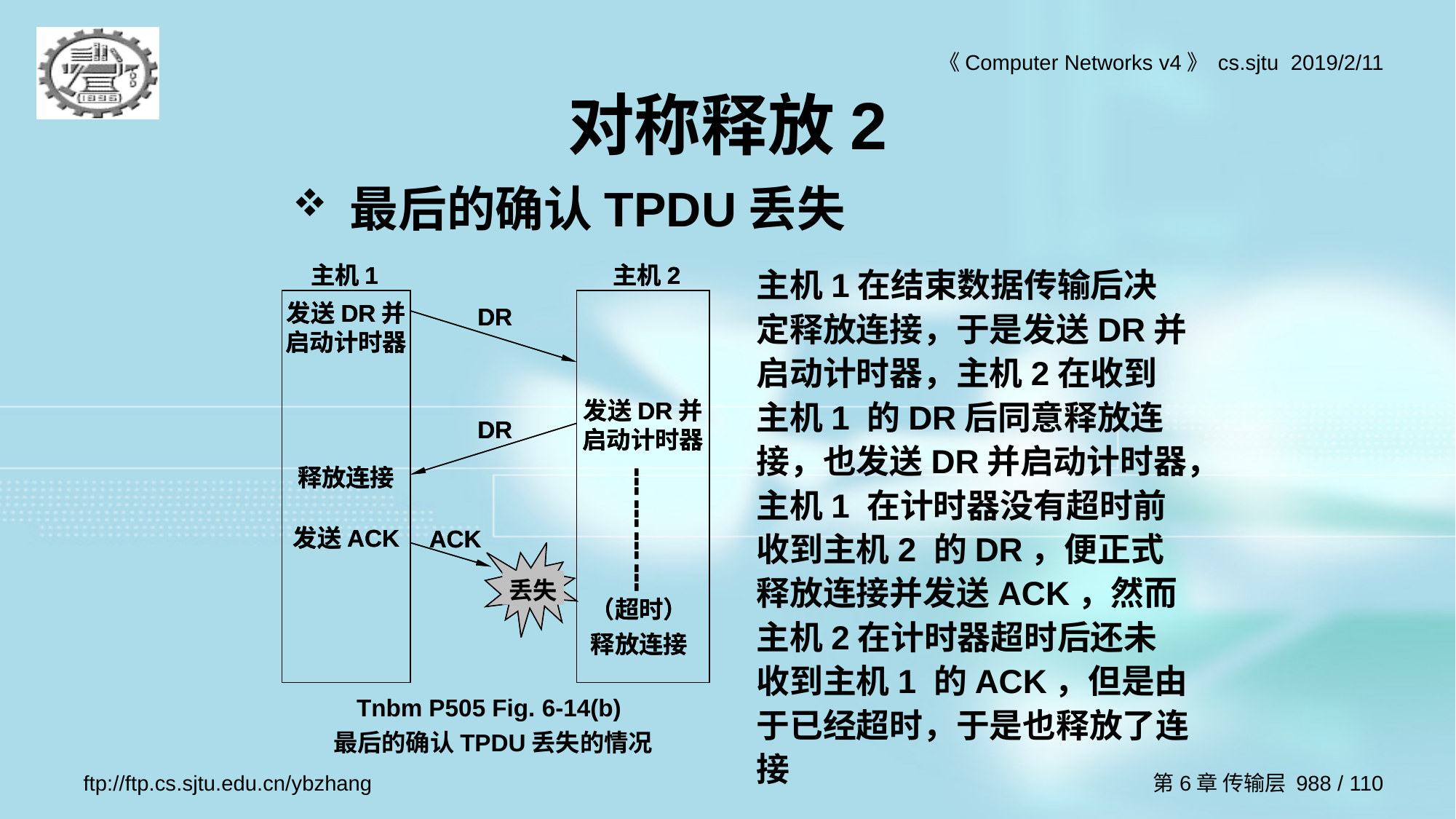

# 对称释放2
最后的确认TPDU丢失
主机1                                  主机2

发送DR并启动计时器
DR

发送DR并启动计时器
DR

释放连接
┇┇┇┇
ACK
发送ACK

丢失
（超时）
释放连接
主机1                                  主机2

发送DR并启动计时器
DR

发送DR并启动计时器
DR

释放连接
┇┇┇┇
ACK
发送ACK

丢失
（超时）
释放连接
主机1在结束数据传输后决定释放连接，于是发送DR并启动计时器，主机2在收到主机1 的DR后同意释放连接，也发送DR并启动计时器，主机1 在计时器没有超时前收到主机2 的DR，便正式释放连接并发送ACK，然而主机2在计时器超时后还未收到主机1 的ACK，但是由于已经超时，于是也释放了连接
Tnbm P505 Fig. 6-14(b)
最后的确认TPDU丢失的情况